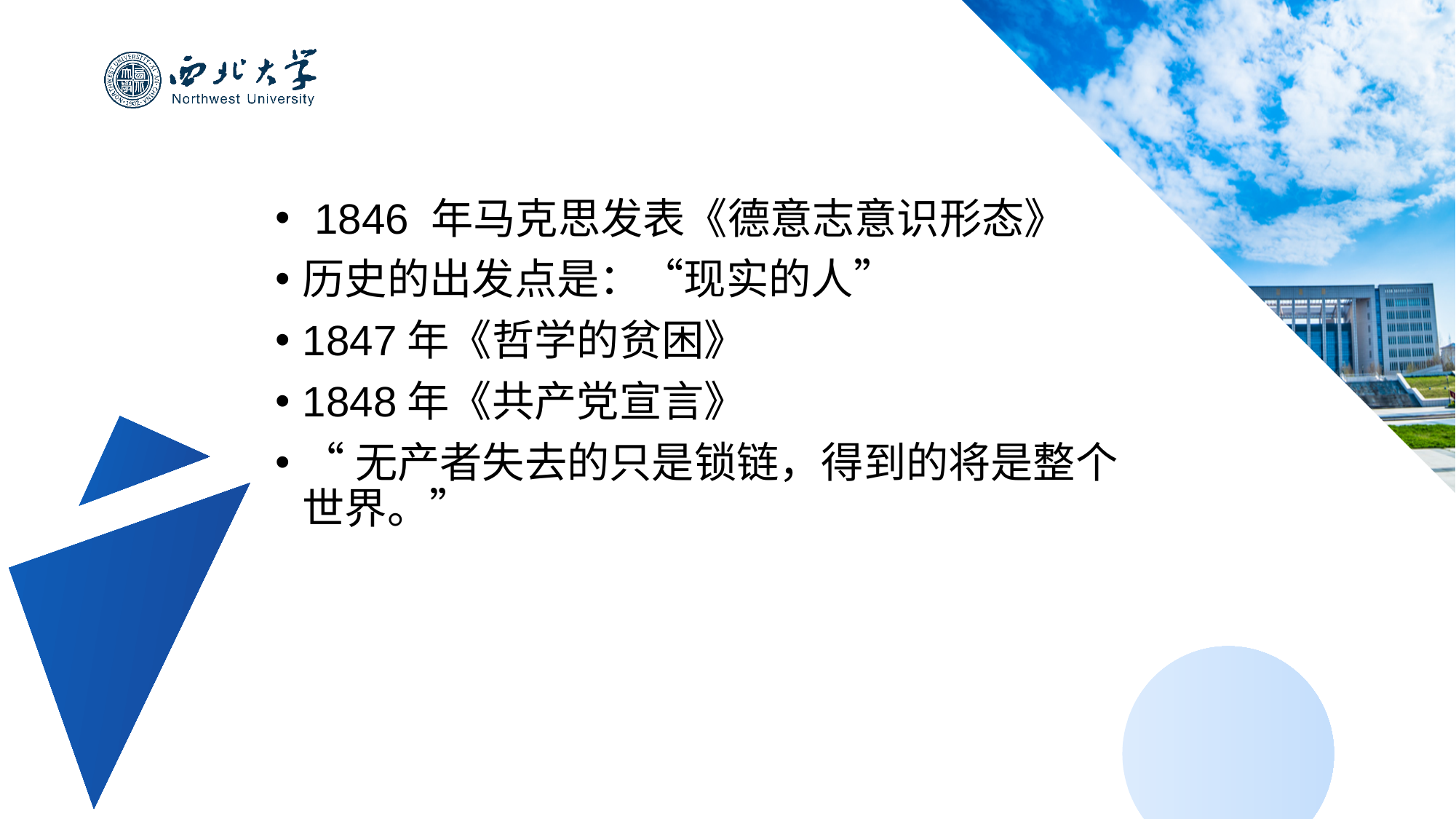

1846 年马克思发表《德意志意识形态》
历史的出发点是：“现实的人”
1847年《哲学的贫困》
1848年《共产党宣言》
“无产者失去的只是锁链，得到的将是整个世界。”